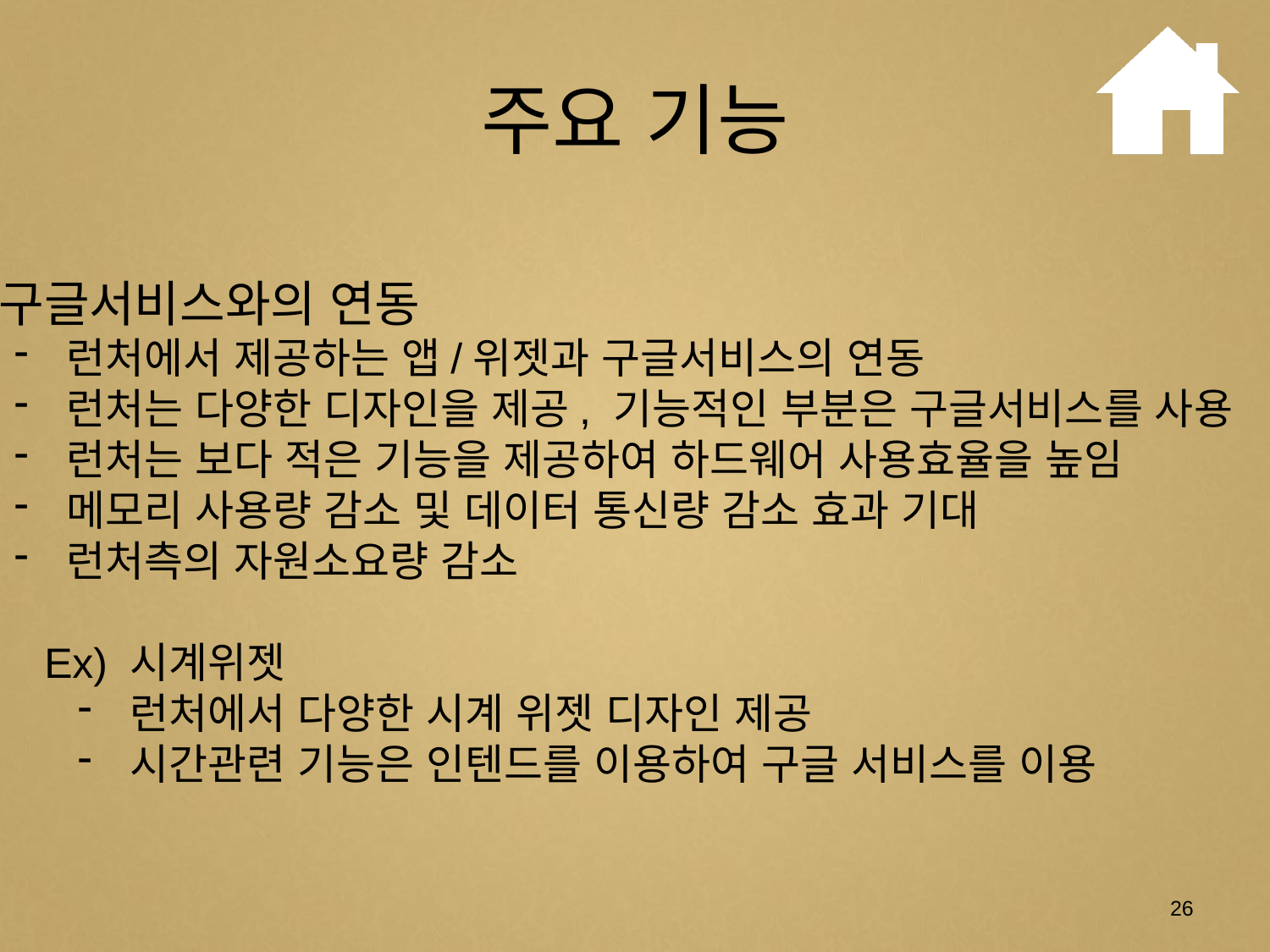

# 주요 기능
구글서비스와의 연동
 런처에서 제공하는 앱/위젯과 구글서비스의 연동
 런처는 다양한 디자인을 제공, 기능적인 부분은 구글서비스를 사용
 런처는 보다 적은 기능을 제공하여 하드웨어 사용효율을 높임
 메모리 사용량 감소 및 데이터 통신량 감소 효과 기대
 런처측의 자원소요량 감소

Ex) 시계위젯
 런처에서 다양한 시계 위젯 디자인 제공
 시간관련 기능은 인텐드를 이용하여 구글 서비스를 이용

26